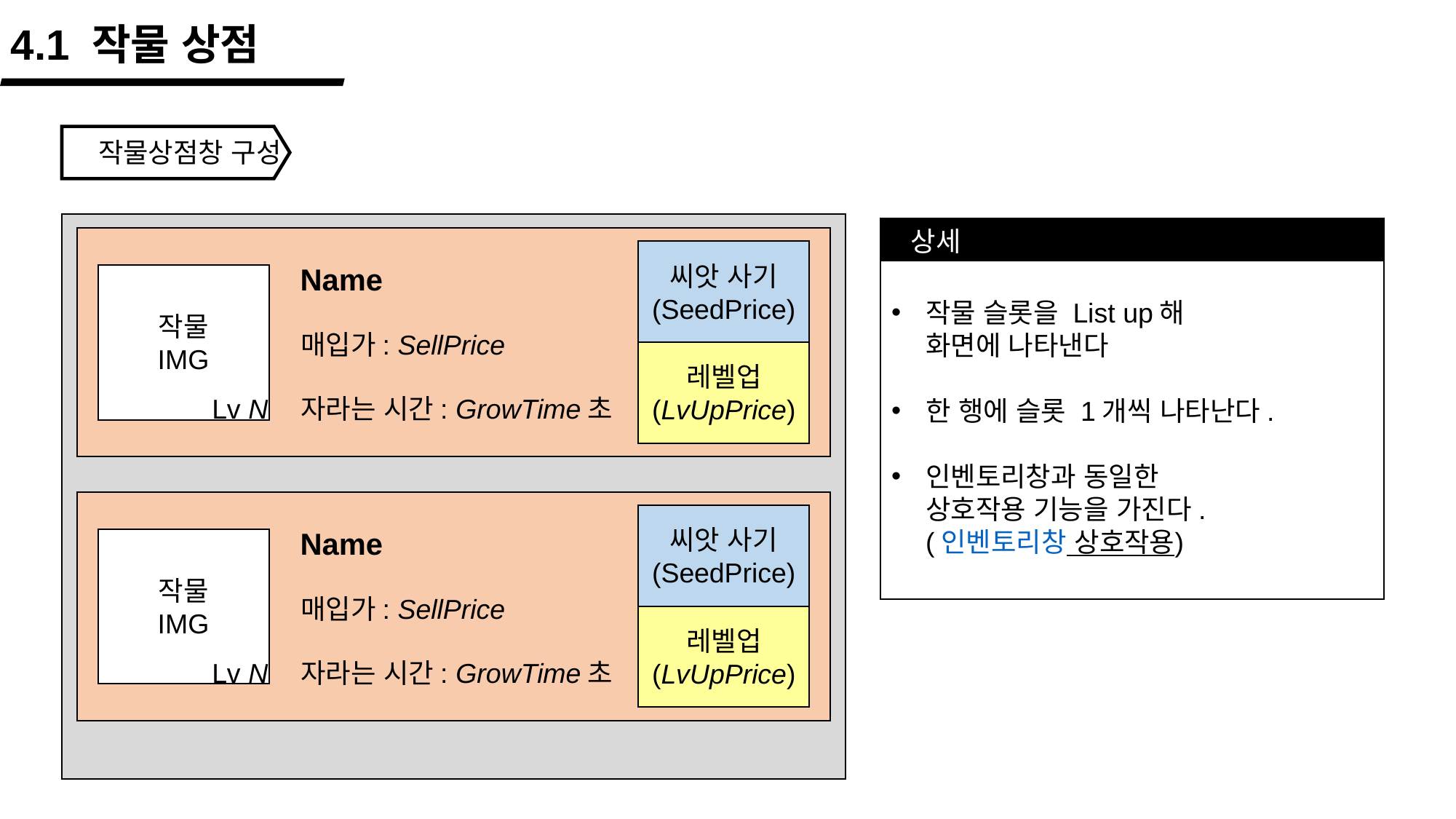

4.1 작물 상점

작물상점창 구성

상세

작물 슬롯을 List up해
화면에 나타낸다

한 행에 슬롯 1개씩 나타난다.

인벤토리창과 동일한
상호작용 기능을 가진다.
(인벤토리창 상호작용)

씨앗 사기
(SeedPrice)
Name
작물
IMG
매입가: SellPrice
레벨업
(LvUpPrice)
Lv N
자라는 시간: GrowTime초

씨앗 사기
(SeedPrice)
Name
작물
IMG
매입가: SellPrice
레벨업
(LvUpPrice)
Lv N
자라는 시간: GrowTime초